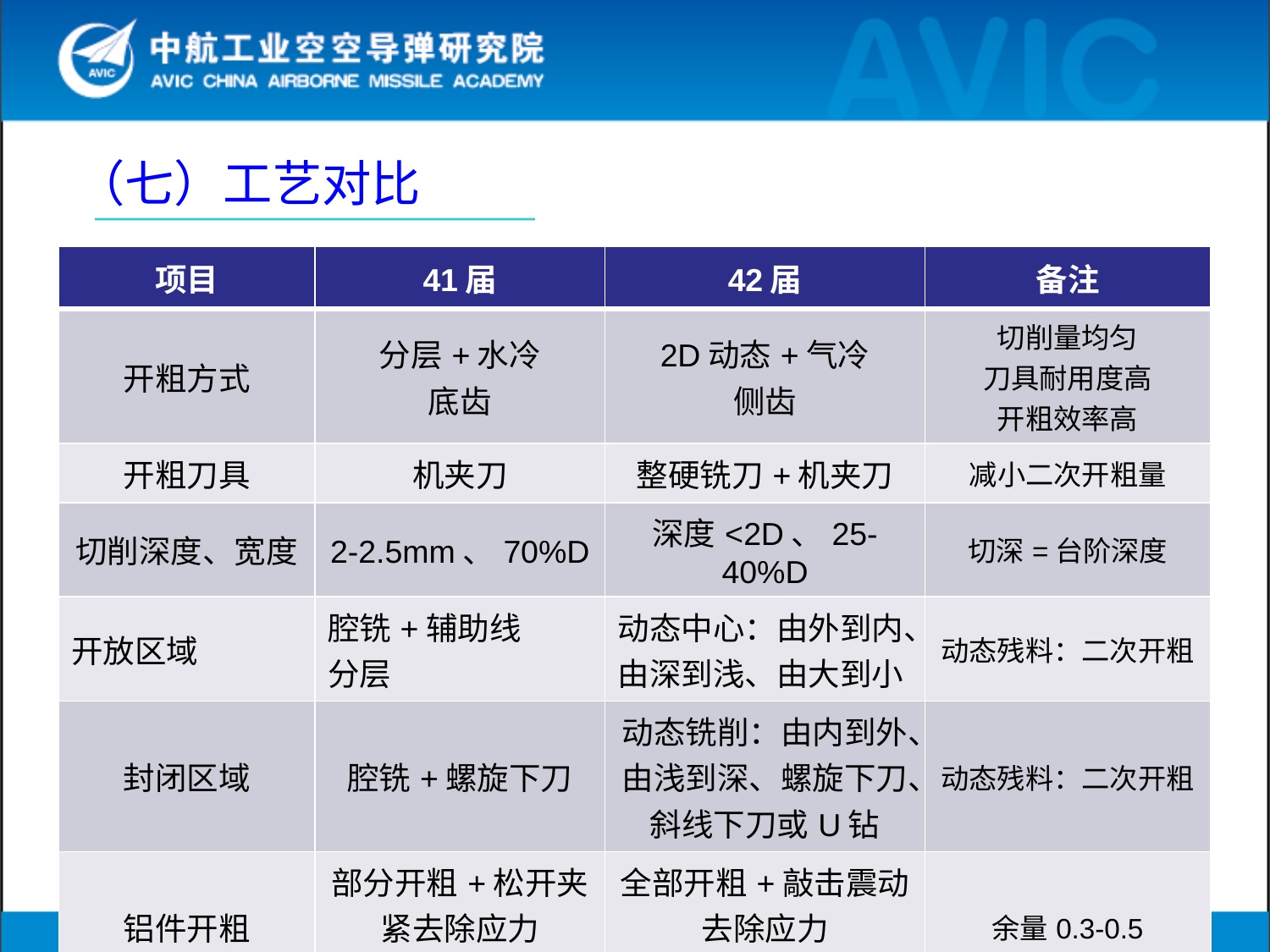

（七）工艺对比

| 项目 | 41届 | 42届 | 备注 |
| --- | --- | --- | --- |
| 开粗方式 | 分层+水冷 底齿 | 2D动态+气冷 侧齿 | 切削量均匀 刀具耐用度高 开粗效率高 |
| 开粗刀具 | 机夹刀 | 整硬铣刀+机夹刀 | 减小二次开粗量 |
| 切削深度、宽度 | 2-2.5mm、70%D | 深度<2D、25-40%D | 切深=台阶深度 |
| 开放区域 | 腔铣+辅助线 分层 | 动态中心：由外到内、由深到浅、由大到小 | 动态残料：二次开粗 |
| 封闭区域 | 腔铣+螺旋下刀 | 动态铣削：由内到外、 由浅到深、螺旋下刀、斜线下刀或U钻 | 动态残料：二次开粗 |
| 铝件开粗 | 部分开粗+松开夹紧去除应力 工艺台+辅助支撑 | 全部开粗+敲击震动去除应力 工艺台+辅助支撑 | 余量0.3-0.5 |